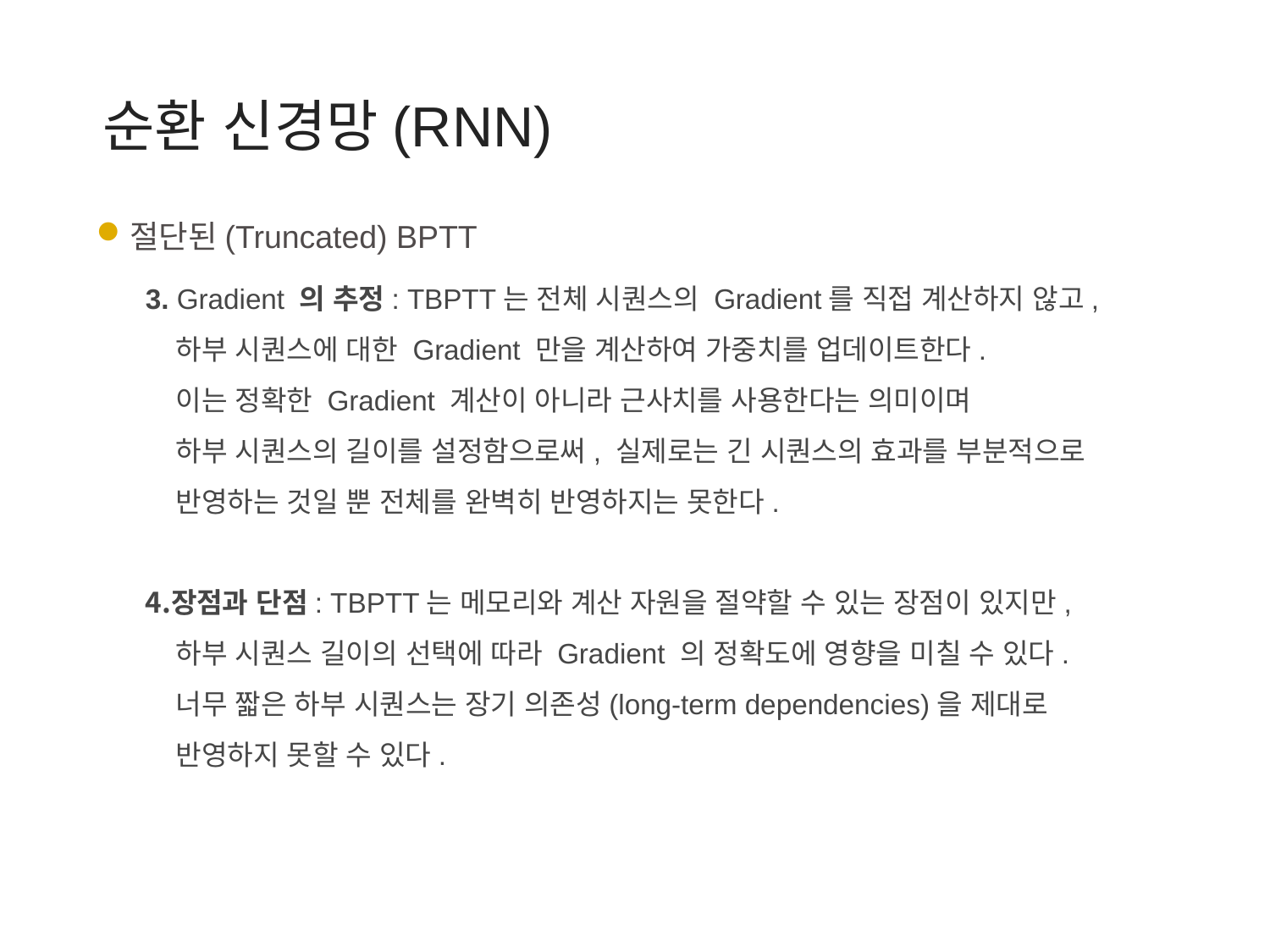

순환 신경망(RNN)
절단된(Truncated) BPTT

 Gradient 의 추정: TBPTT는 전체 시퀀스의 Gradient를 직접 계산하지 않고,
   하부 시퀀스에 대한 Gradient 만을 계산하여 가중치를 업데이트한다.
   이는 정확한 Gradient 계산이 아니라 근사치를 사용한다는 의미이며
   하부 시퀀스의 길이를 설정함으로써, 실제로는 긴 시퀀스의 효과를 부분적으로
   반영하는 것일 뿐 전체를 완벽히 반영하지는 못한다.

장점과 단점: TBPTT는 메모리와 계산 자원을 절약할 수 있는 장점이 있지만,
   하부 시퀀스 길이의 선택에 따라 Gradient 의 정확도에 영향을 미칠 수 있다.
   너무 짧은 하부 시퀀스는 장기 의존성(long-term dependencies)을 제대로
   반영하지 못할 수 있다.